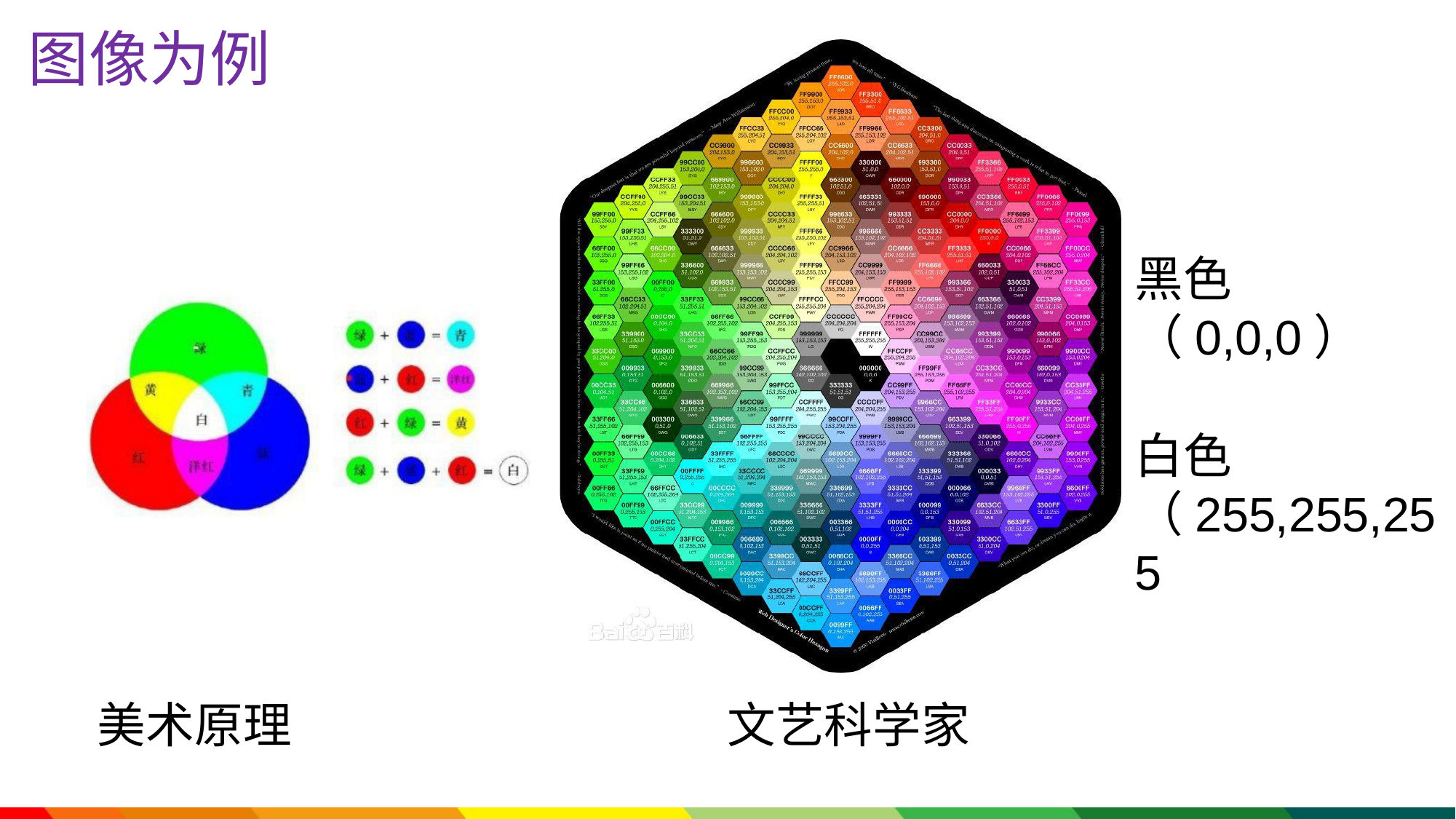

# 图像为例

黑色
（0,0,0）

白色
（255,255,255

美术原理
文艺科学家